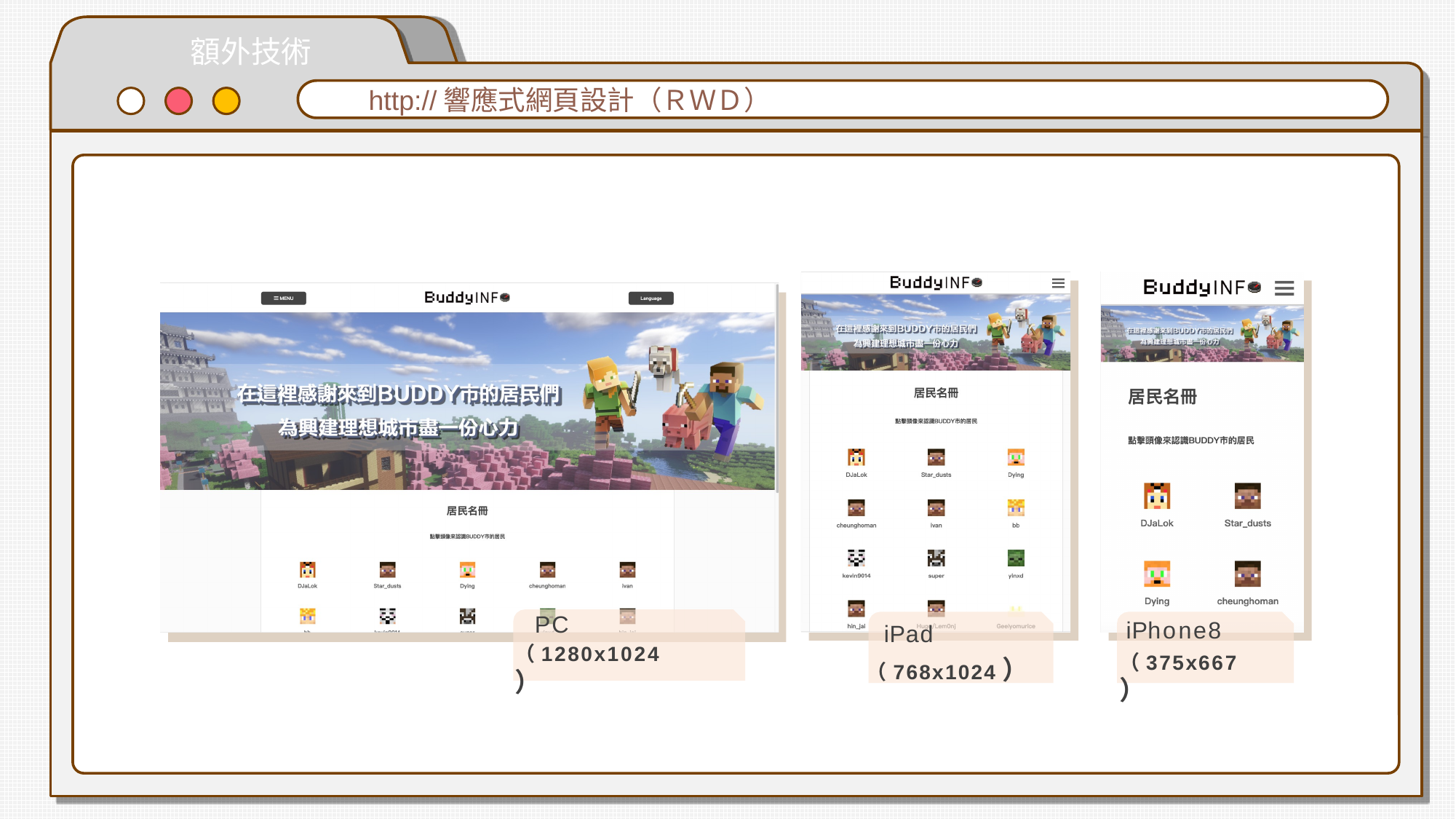

額外技術
http://響應式網頁設計（ＲＷＤ）

PC

（1280x1024）

iPhone8
（375x667）

iPad
（768x1024）